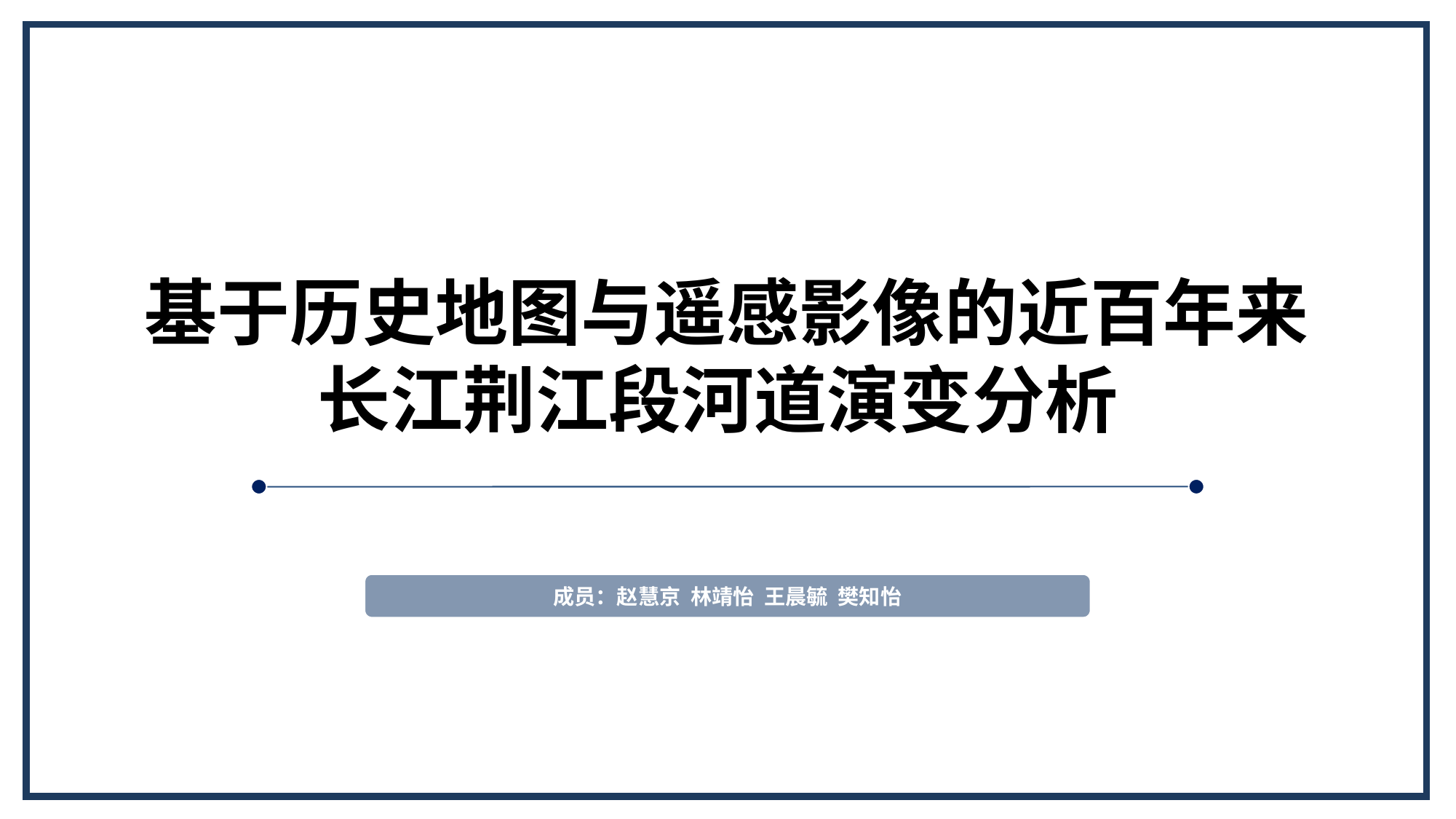

基于历史地图与遥感影像的近百年来长江荆江段河道演变分析

成员：赵慧京  林靖怡  王晨毓  樊知怡